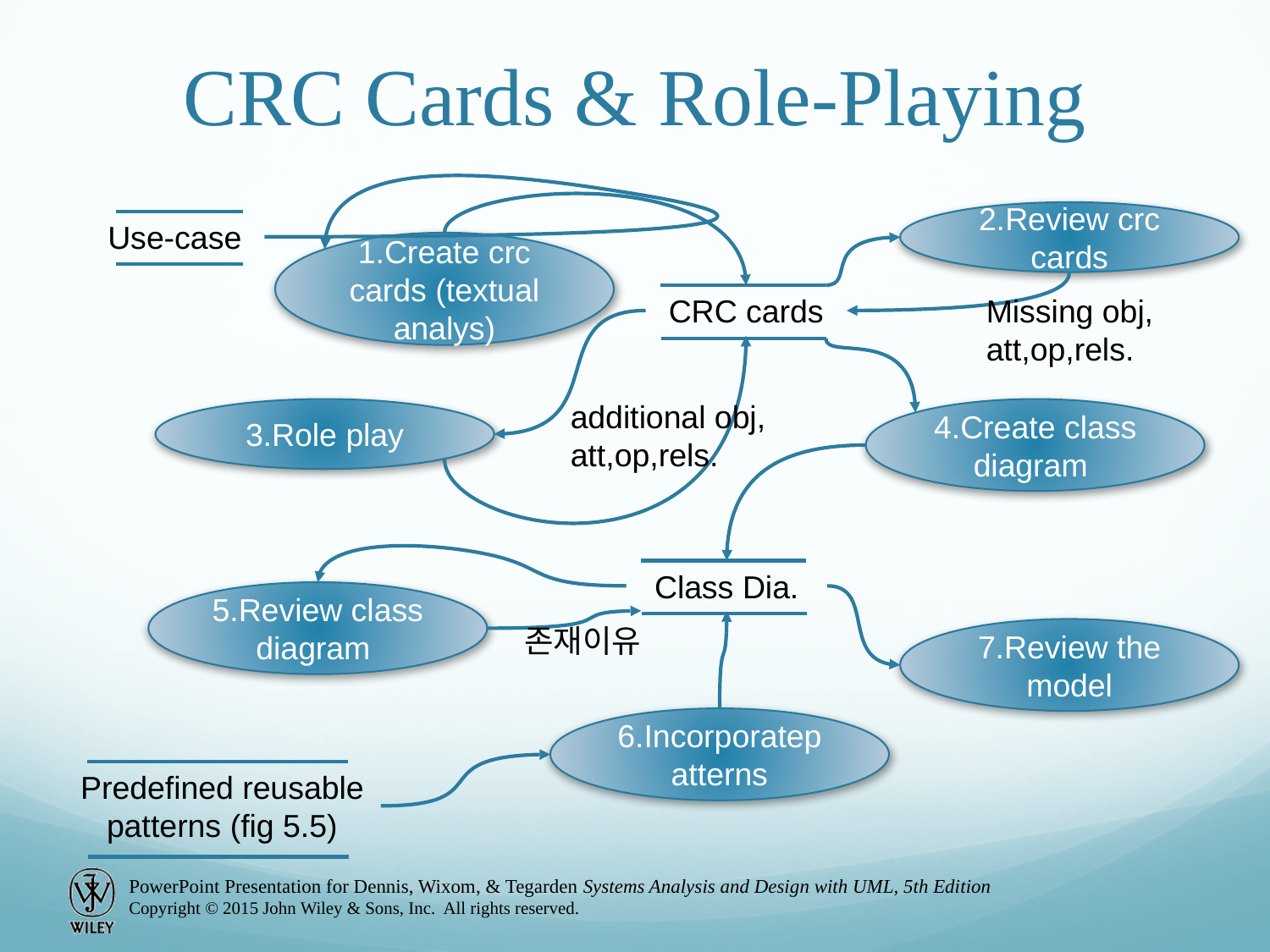

# CRC Cards & Role-Playing
2.Review crc cards
Use-case
1.Create crc cards (textual analys)
CRC cards
Missing obj, att,op,rels.
additional obj, att,op,rels.
3.Role play
4.Create class diagram
Class Dia.
5.Review class diagram
존재이유
7.Review the model
6.Incorporatepatterns
Predefined reusable patterns (fig 5.5)